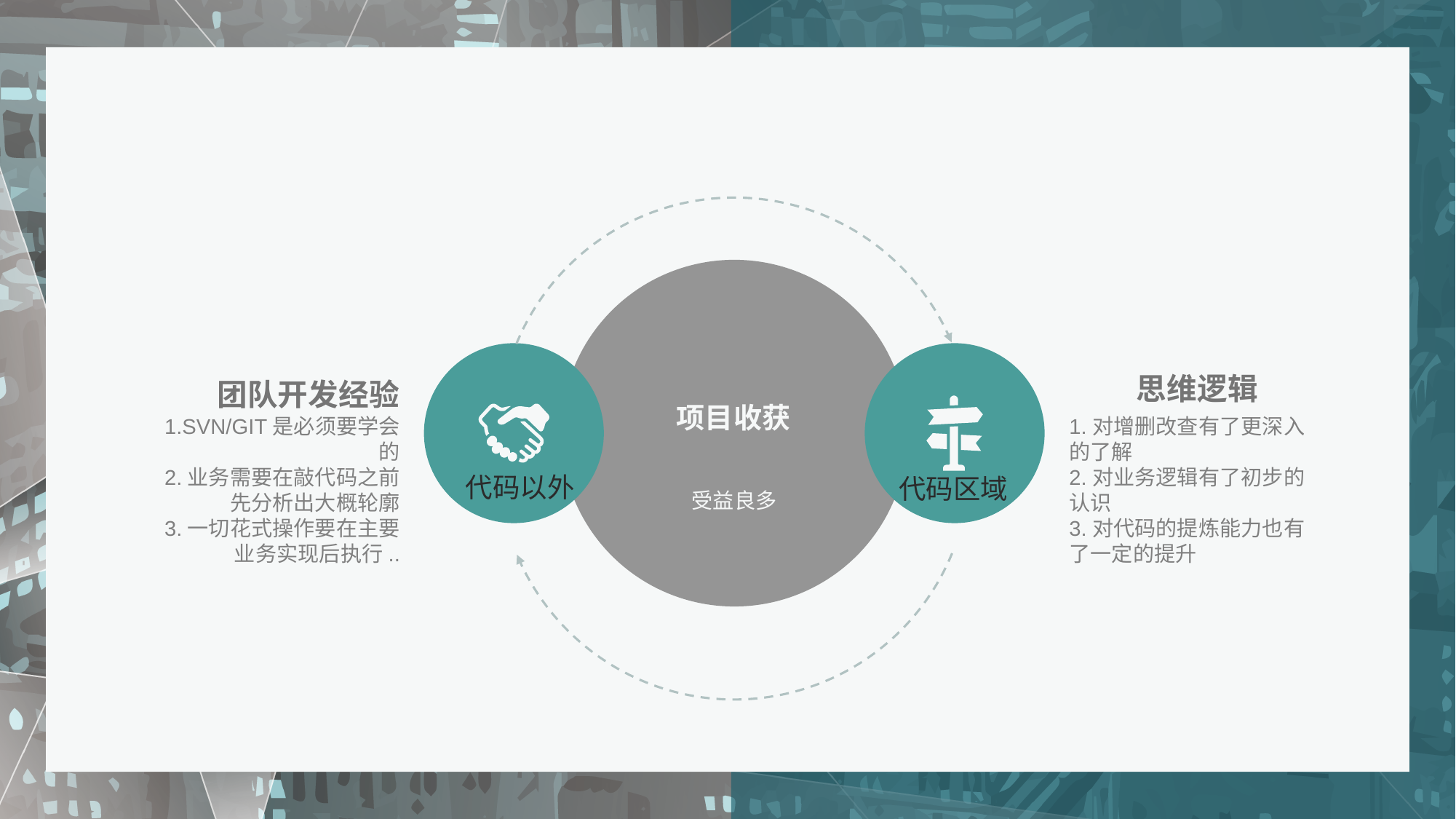

受益良多

项目收获

思维逻辑
团队开发经验
1.SVN/GIT是必须要学会的
2.业务需要在敲代码之前先分析出大概轮廓
3.一切花式操作要在主要业务实现后执行..

1.对增删改查有了更深入的了解
2.对业务逻辑有了初步的认识
3.对代码的提炼能力也有了一定的提升
代码以外
代码区域